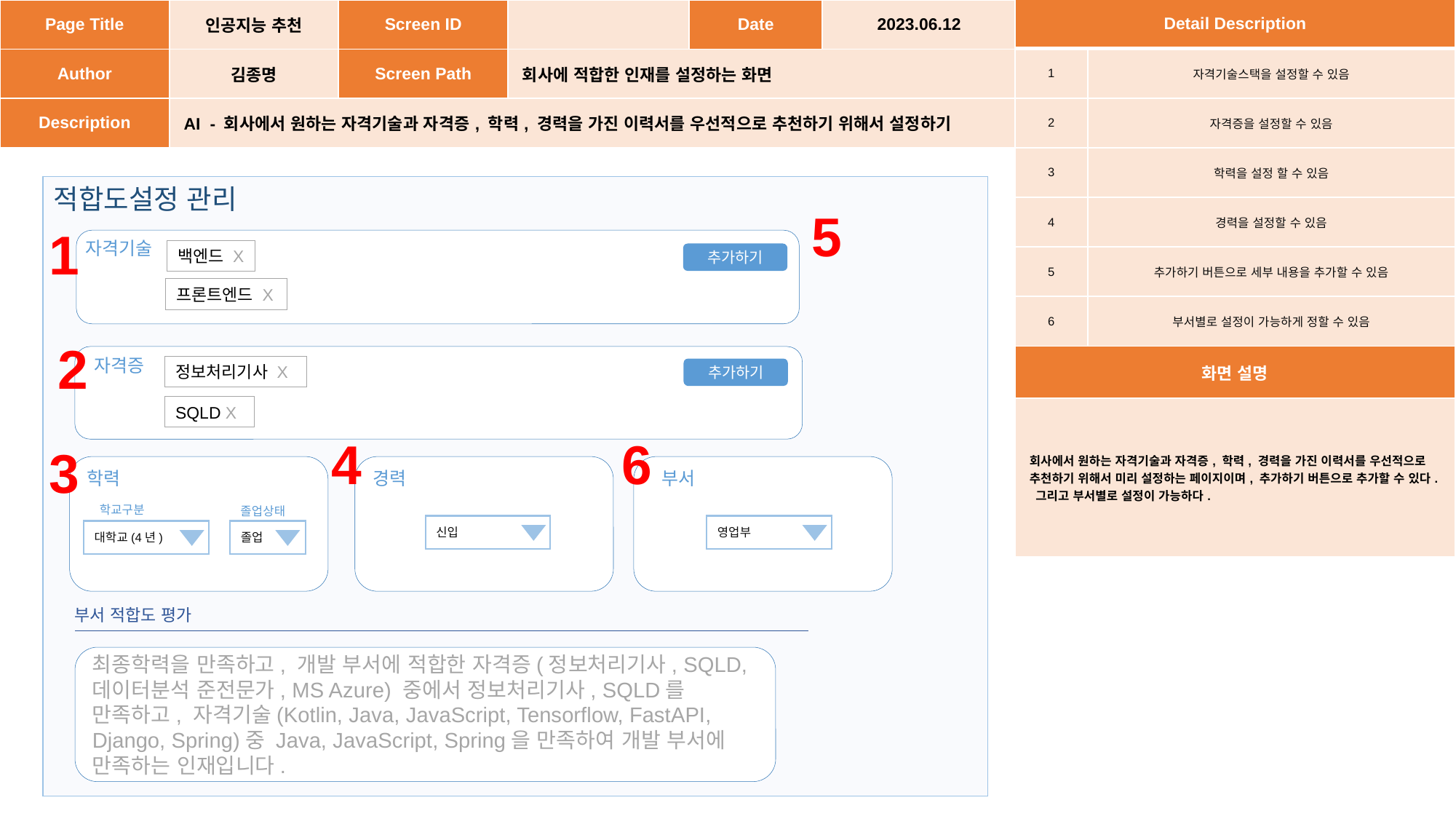

| Page Title | 인공지능 추천 | Screen ID |  | Date | 2023.06.12 |
| --- | --- | --- | --- | --- | --- |
| Author | 김종명 | Screen Path | 회사에 적합한 인재를 설정하는 화면 |  |  |
| Description | AI - 회사에서 원하는 자격기술과 자격증, 학력, 경력을 가진 이력서를 우선적으로 추천하기 위해서 설정하기 |  |  |  |  |
| Detail Description |  |
| --- | --- |
| 1 | 자격기술스택을 설정할 수 있음 |
| 2 | 자격증을 설정할 수 있음 |
| 3 | 학력을 설정 할 수 있음 |
| 4 | 경력을 설정할 수 있음 |
| 5 | 추가하기 버튼으로 세부 내용을 추가할 수 있음 |
| 6 | 부서별로 설정이 가능하게 정할 수 있음 |
| 화면 설명 |  |
| 회사에서 원하는 자격기술과 자격증, 학력, 경력을 가진 이력서를 우선적으로 추천하기 위해서 미리 설정하는 페이지이며, 추가하기 버튼으로 추가할 수 있다. 그리고 부서별로 설정이 가능하다. |  |

적합도설정 관리
5
1

자격기술
백엔드 X
추가하기
프론트엔드 X
2

자격증
정보처리기사 X
추가하기
SQLD X
4
6
3

학력
부서
경력
학교구분
졸업상태
신입
영업부
대학교(4년)
졸업

부서 적합도 평가
최종학력을 만족하고, 개발 부서에 적합한 자격증(정보처리기사, SQLD, 데이터분석 준전문가, MS Azure) 중에서 정보처리기사, SQLD를 만족하고, 자격기술(Kotlin, Java, JavaScript, Tensorflow, FastAPI, Django, Spring)중 Java, JavaScript, Spring을 만족하여 개발 부서에 만족하는 인재입니다.